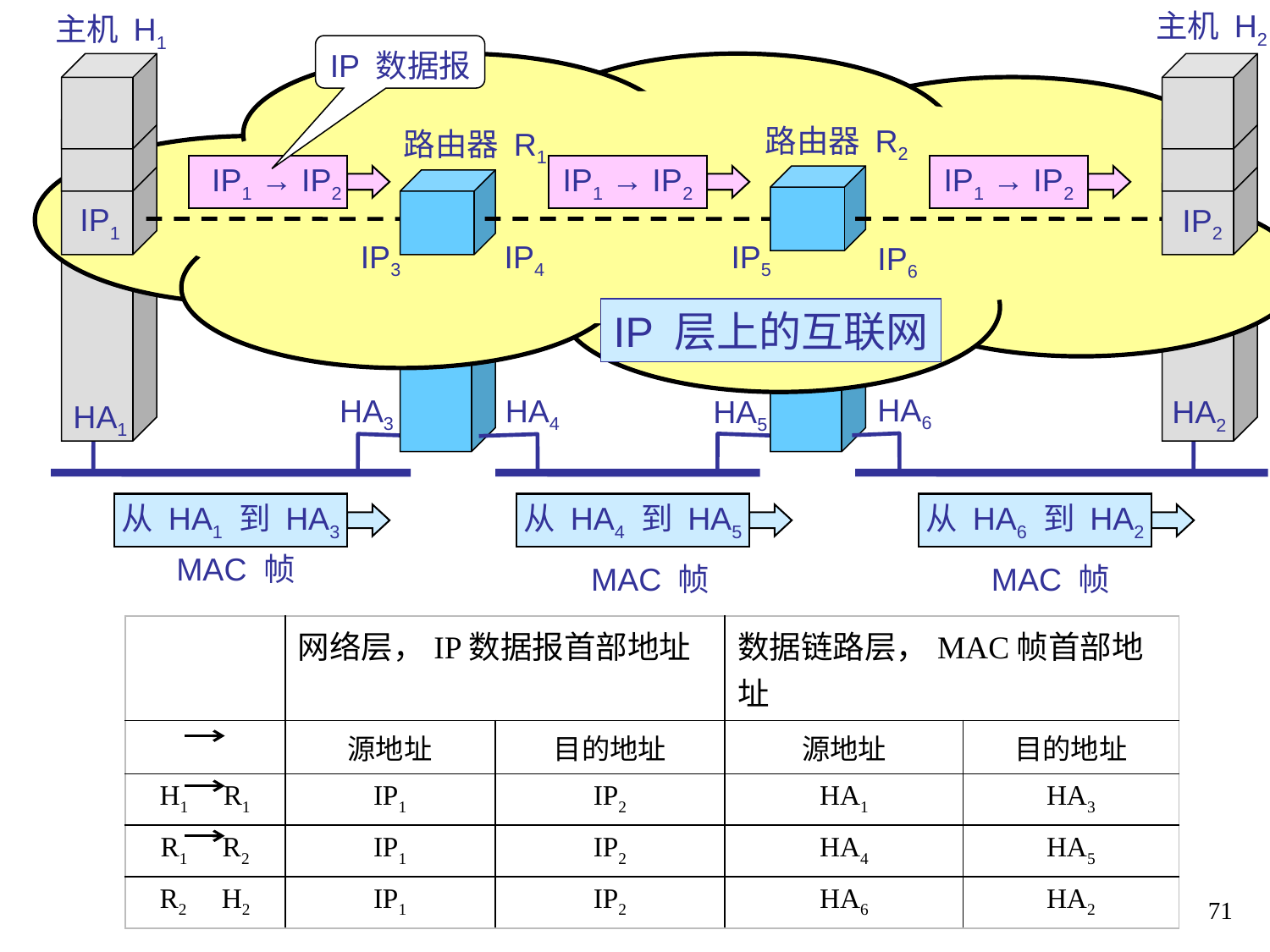

主机 H2
主机 H1

IP 数据报

路由器 R2
路由器 R1
  IP1 → IP2

IP1 → IP2

IP1 → IP2

IP1
IP2

IP3
IP4
IP5
IP6
IP 层上的互联网
HA6
HA3
HA4
HA5
HA2
HA1

从 HA1 到 HA3

从 HA4 到 HA5

从 HA6 到 HA2

MAC 帧
MAC 帧
MAC 帧
|  | 网络层，IP数据报首部地址 |  | 数据链路层，MAC帧首部地址 |  |
| --- | --- | --- | --- | --- |
|  | 源地址 | 目的地址 | 源地址 | 目的地址 |
| H1 R1 | IP1 | IP2 | HA1 | HA3 |
| R1 R2 | IP1 | IP2 | HA4 | HA5 |
| R2 H2 | IP1 | IP2 | HA6 | HA2 |
71